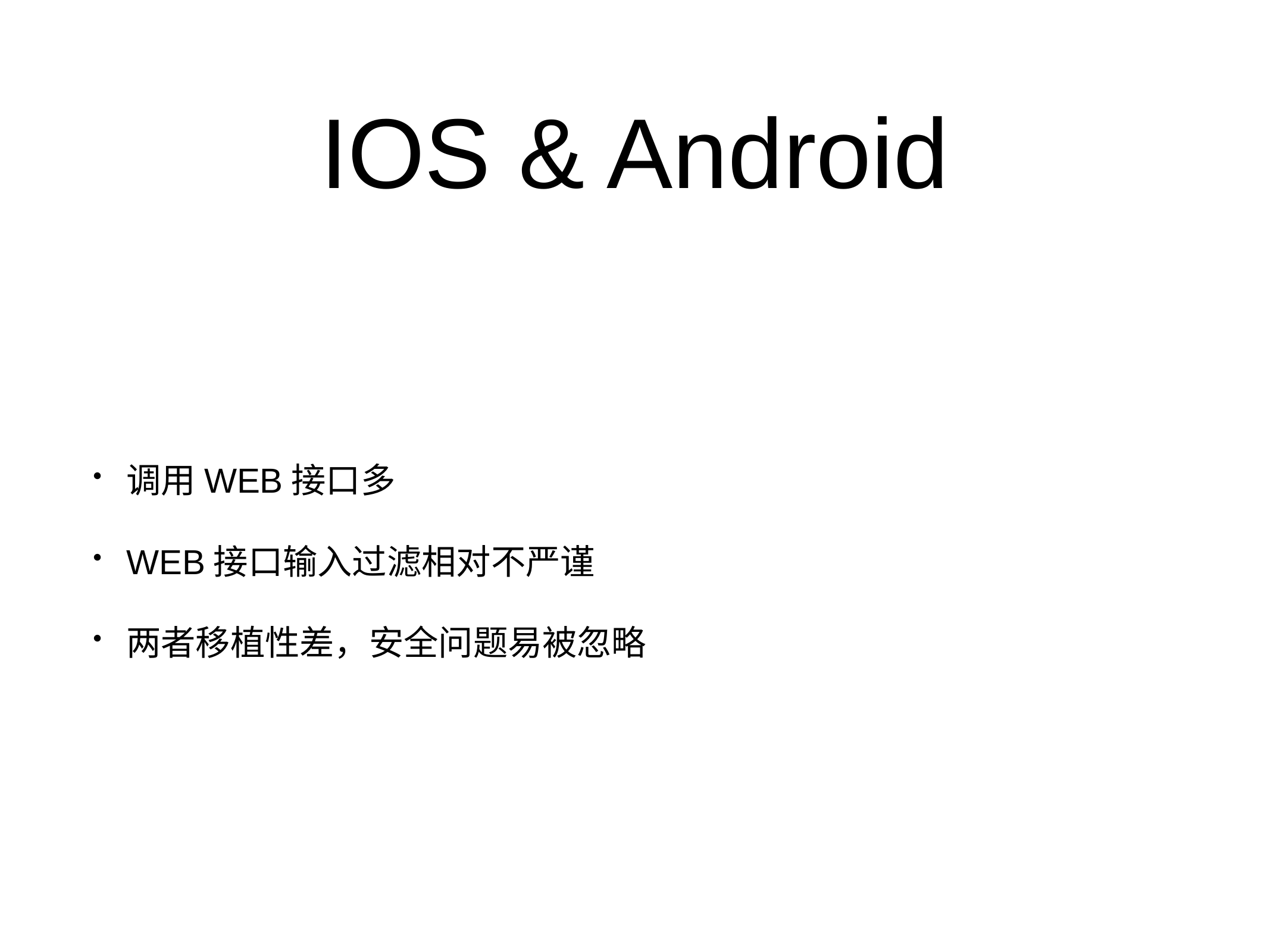

# IOS & Android
调用WEB接口多
WEB接口输入过滤相对不严谨
两者移植性差，安全问题易被忽略